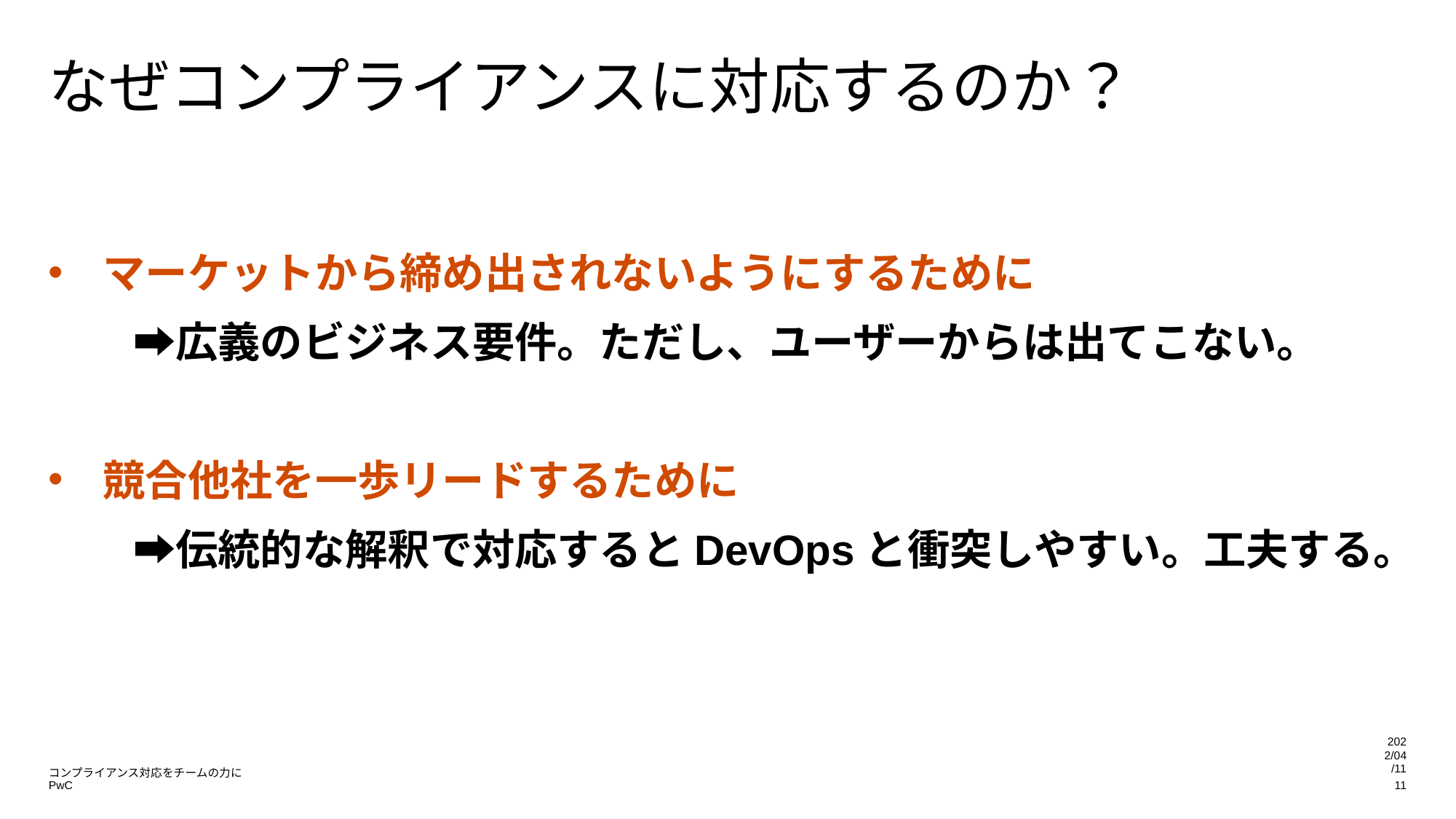

# なぜコンプライアンスに対応するのか？
マーケットから締め出されないようにするために
　　➡広義のビジネス要件。ただし、ユーザーからは出てこない。

競合他社を一歩リードするために
　　➡伝統的な解釈で対応するとDevOpsと衝突しやすい。工夫する。
2022/04/11
コンプライアンス対応をチームの力に
11